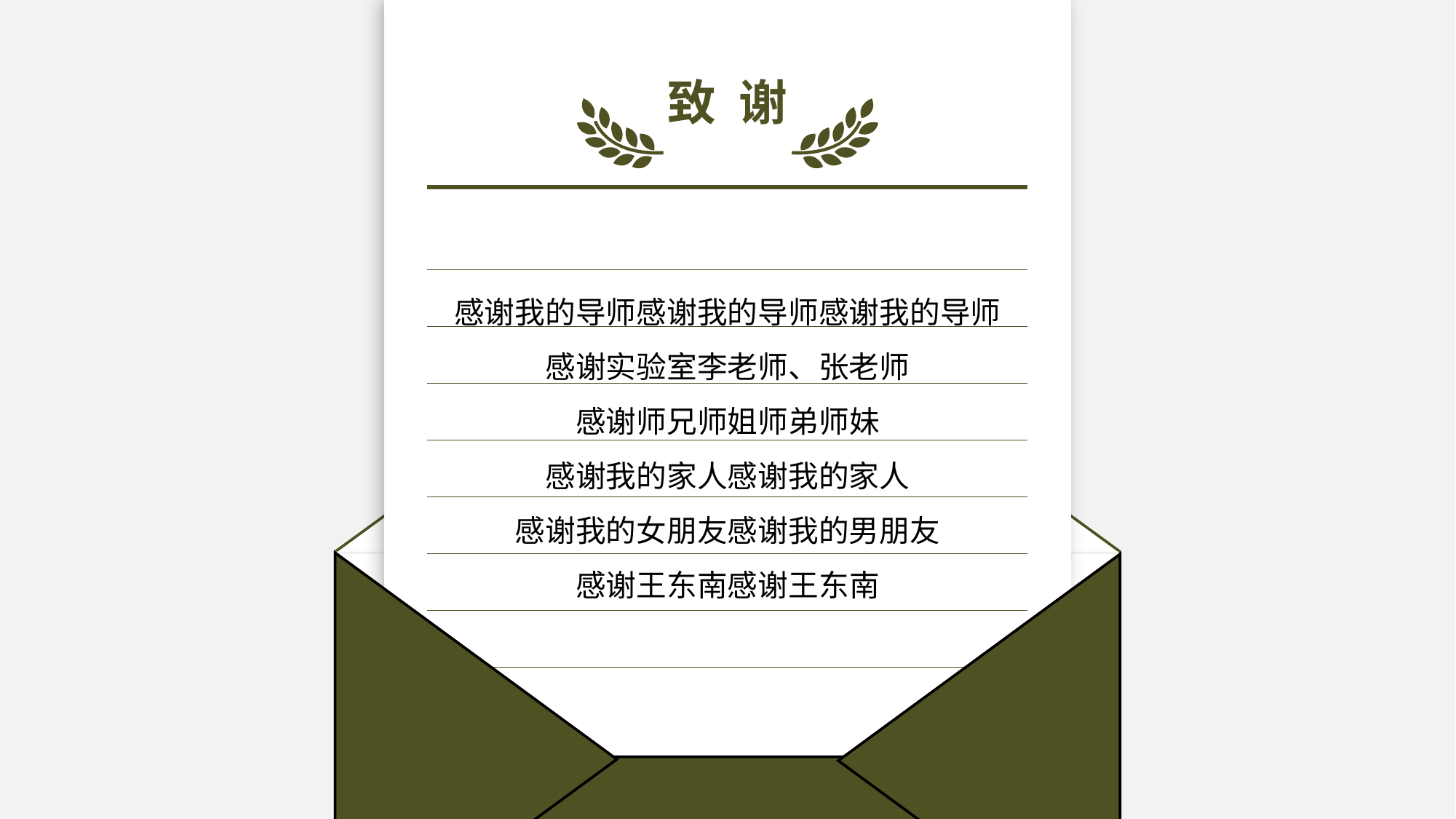

致  谢

感谢我的导师感谢我的导师感谢我的导师
感谢实验室李老师、张老师
感谢师兄师姐师弟师妹
感谢我的家人感谢我的家人
感谢我的女朋友感谢我的男朋友
感谢王东南感谢王东南